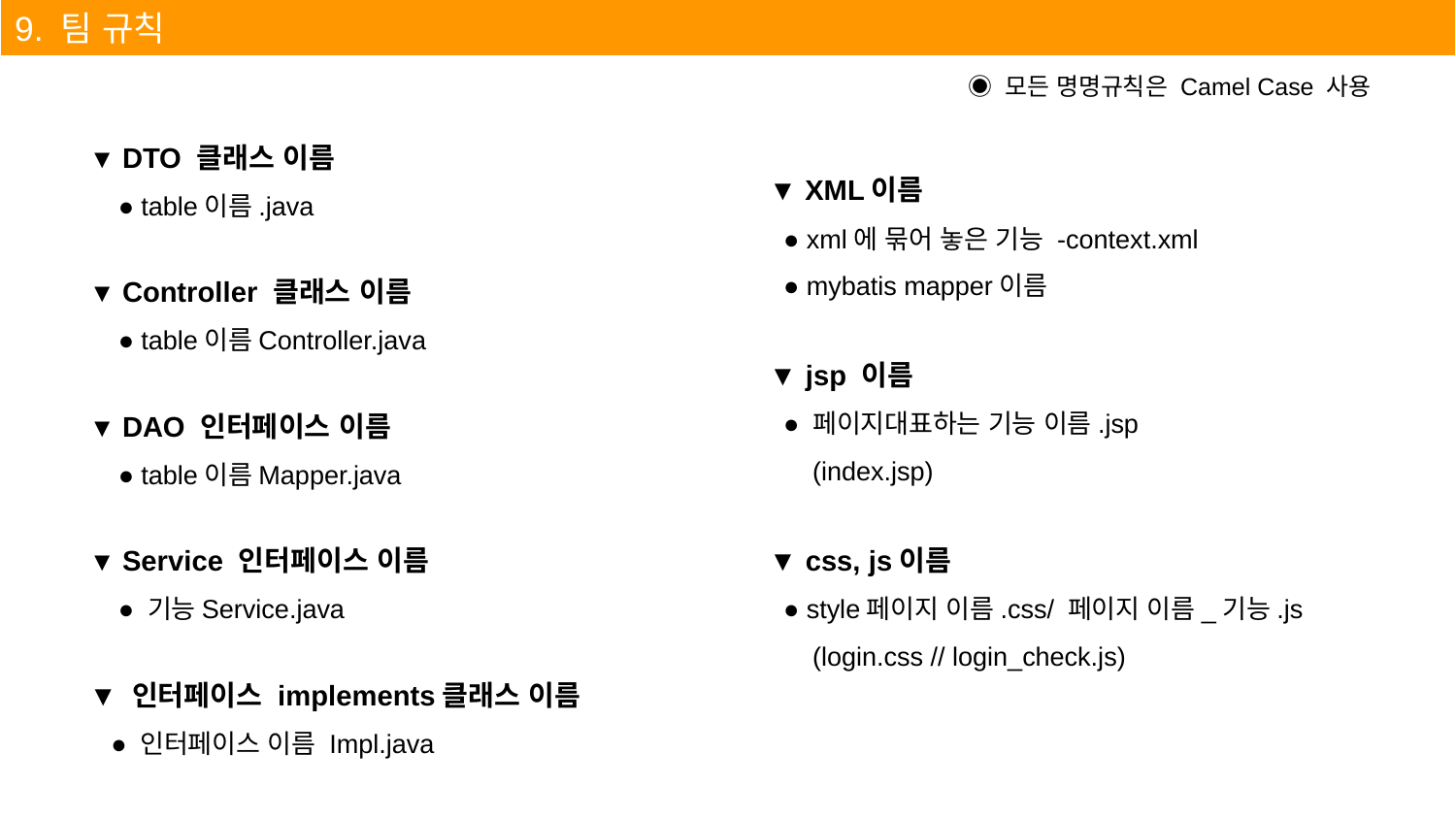

9. 팀 규칙
◉ 모든 명명규칙은 Camel Case 사용

▼ DTO 클래스 이름
    ● table이름.java

▼ Controller 클래스 이름
    ● table이름Controller.java

▼ DAO 인터페이스 이름
    ● table이름Mapper.java

▼ Service 인터페이스 이름
    ● 기능Service.java

▼ 인터페이스 implements클래스 이름
   ● 인터페이스 이름 Impl.java

▼ XML이름
  ● xml에 묶어 놓은 기능 -context.xml
  ● mybatis mapper이름

▼ jsp 이름
  ● 페이지대표하는 기능 이름.jsp
      (index.jsp)

▼ css, js이름
  ● style페이지 이름.css/ 페이지 이름_기능.js
      (login.css // login_check.js)